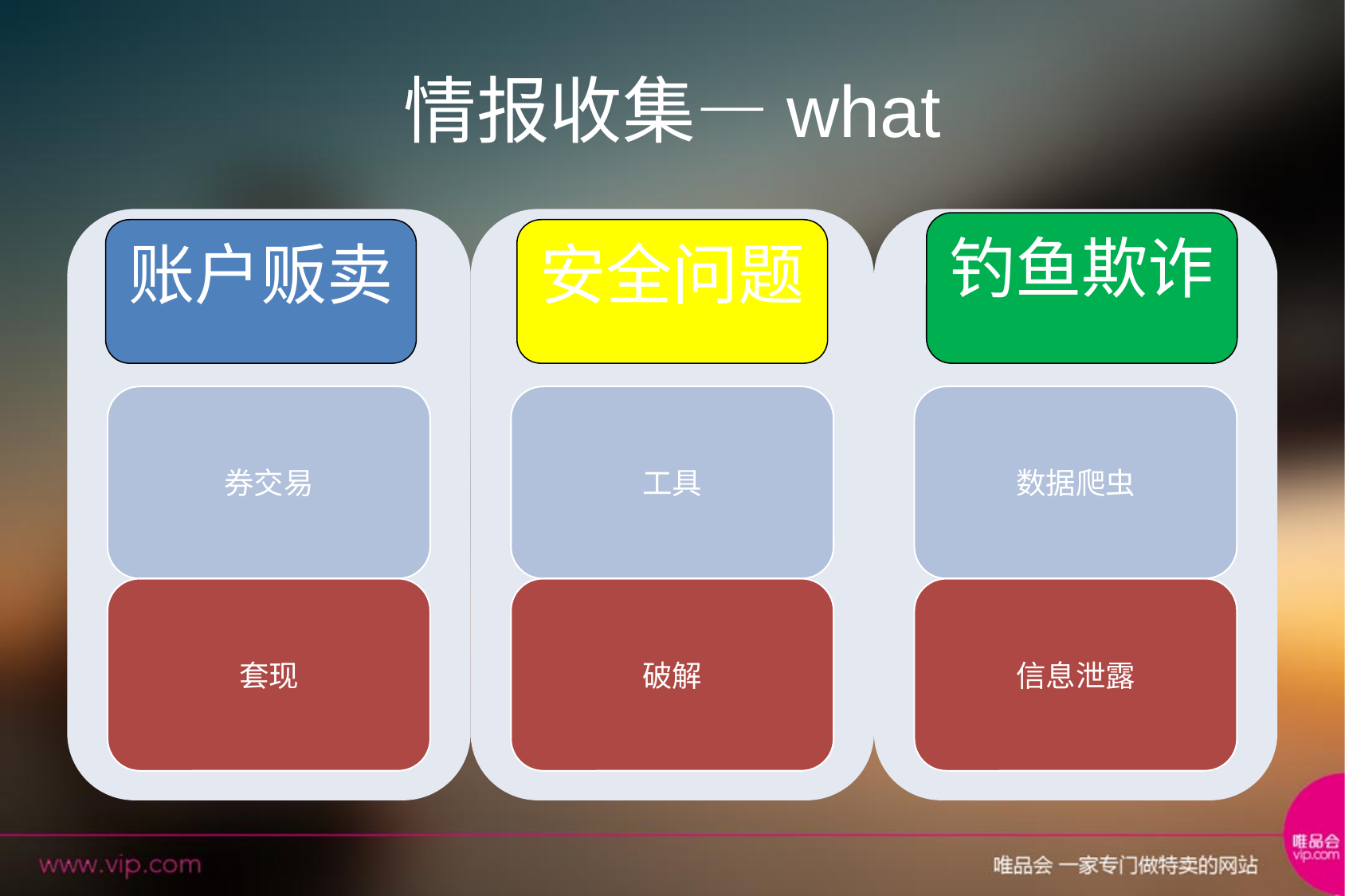

# 情报收集—what
券交易
套现
工具
破解
数据爬虫
信息泄露
钓鱼欺诈
账户贩卖
安全问题